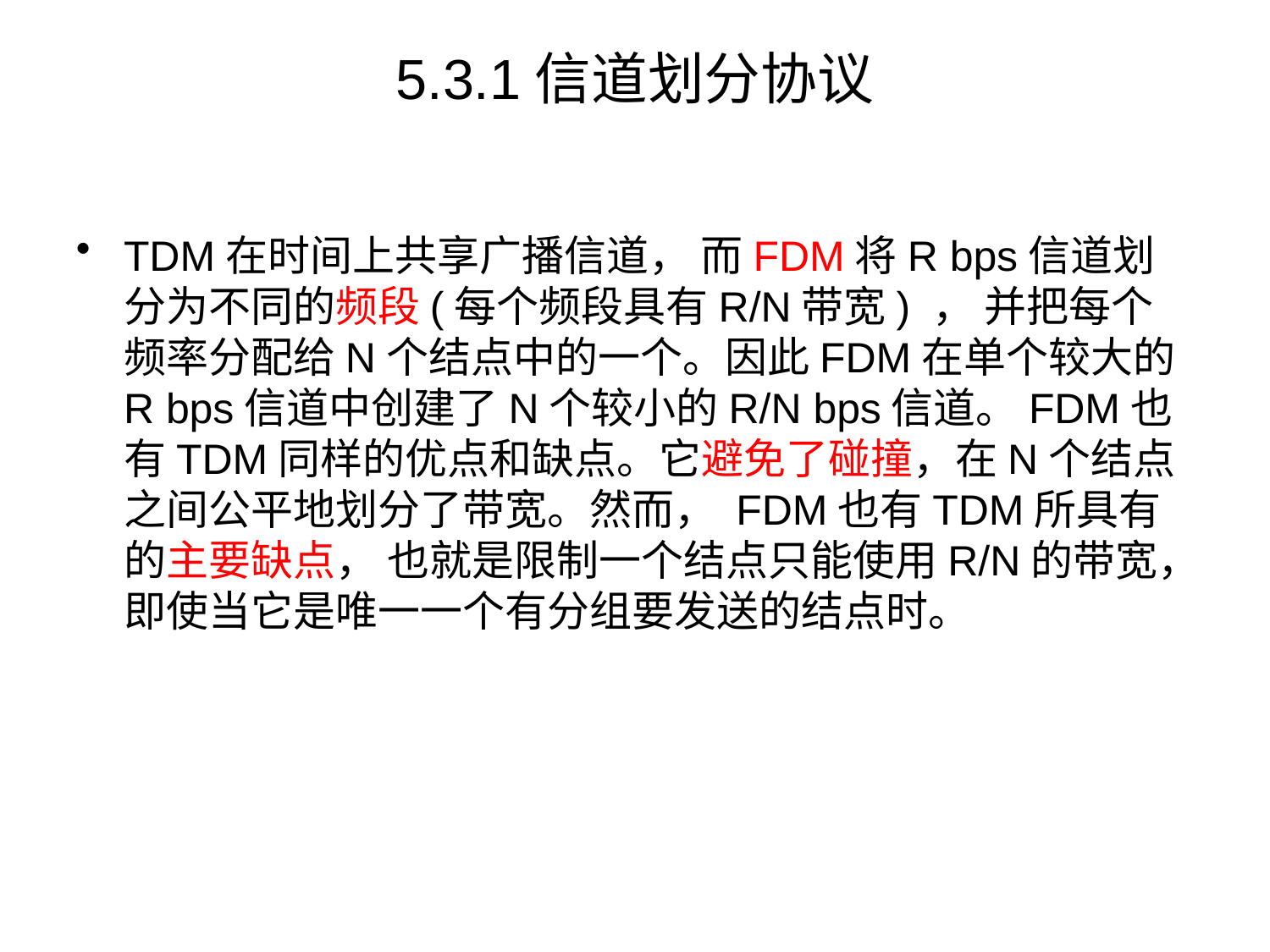

# 5.3.1信道划分协议
TDM在时间上共享广播信道， 而FDM将R bps信道划分为不同的频段(每个频段具有R/N带宽) ， 并把每个频率分配给N个结点中的一个。因此FDM在单个较大的R bps信道中创建了N个较小的R/N bps信道。FDM也有TDM同样的优点和缺点。它避免了碰撞，在N个结点之间公平地划分了带宽。然而， FDM也有TDM所具有的主要缺点， 也就是限制一个结点只能使用R/N的带宽，即使当它是唯一一个有分组要发送的结点时。